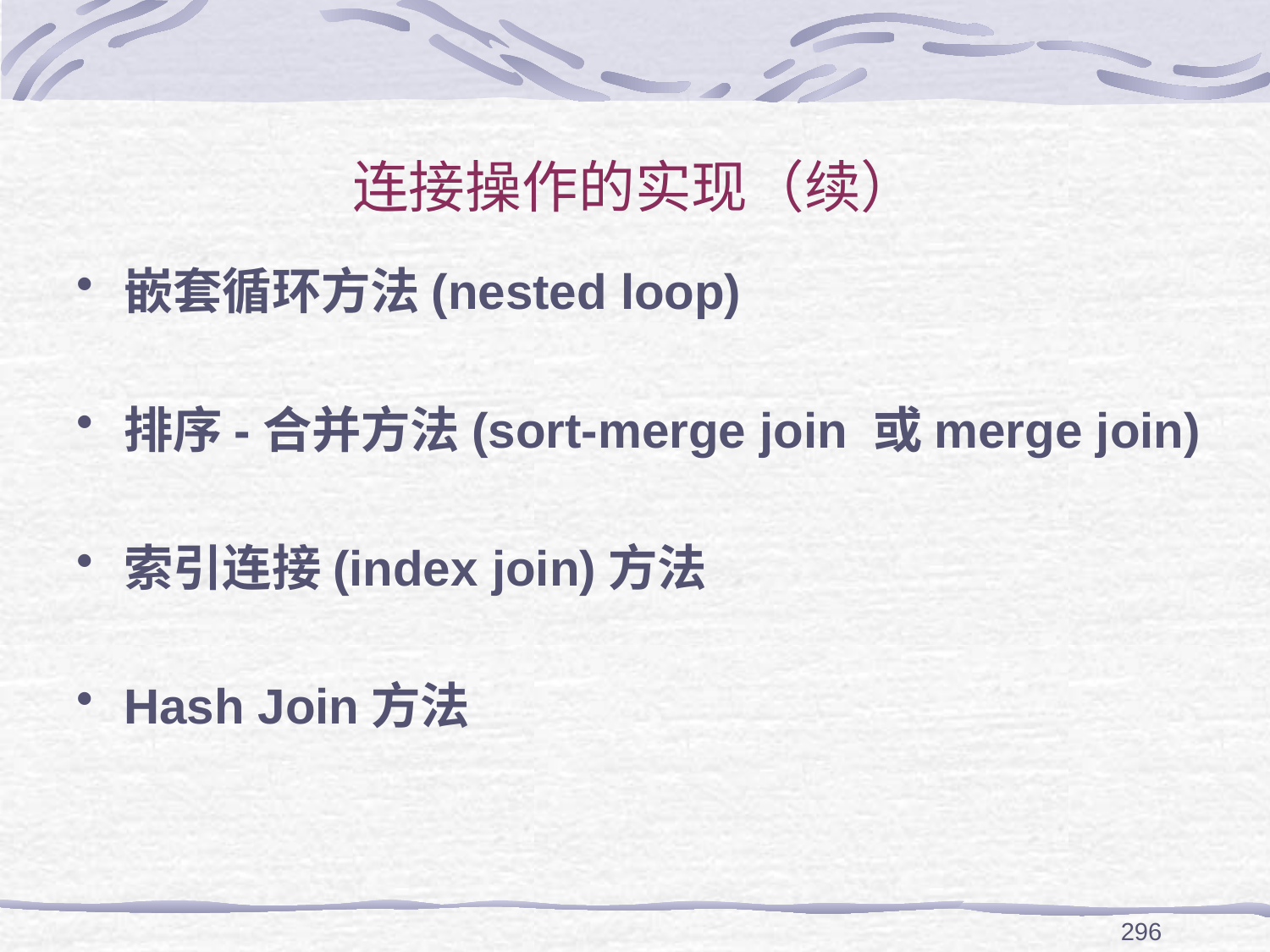

# 连接操作的实现（续）
嵌套循环方法(nested loop)

排序-合并方法(sort-merge join 或merge join)

索引连接(index join)方法

Hash Join方法
296